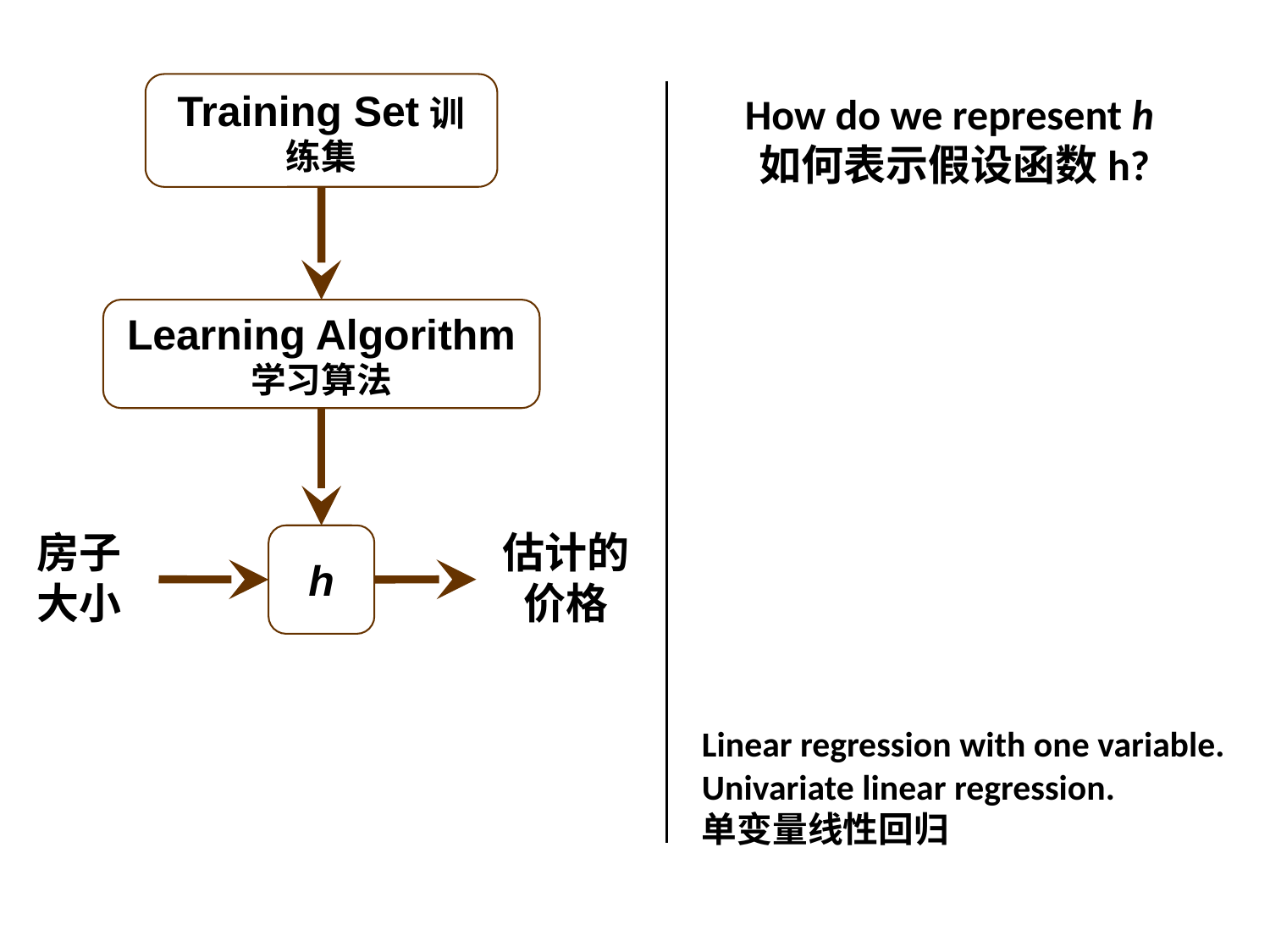

Training Set训练集
How do we represent h
如何表示假设函数h?
Learning Algorithm
学习算法
房子
大小
估计的
价格
h
Linear regression with one variable.
Univariate linear regression.
单变量线性回归